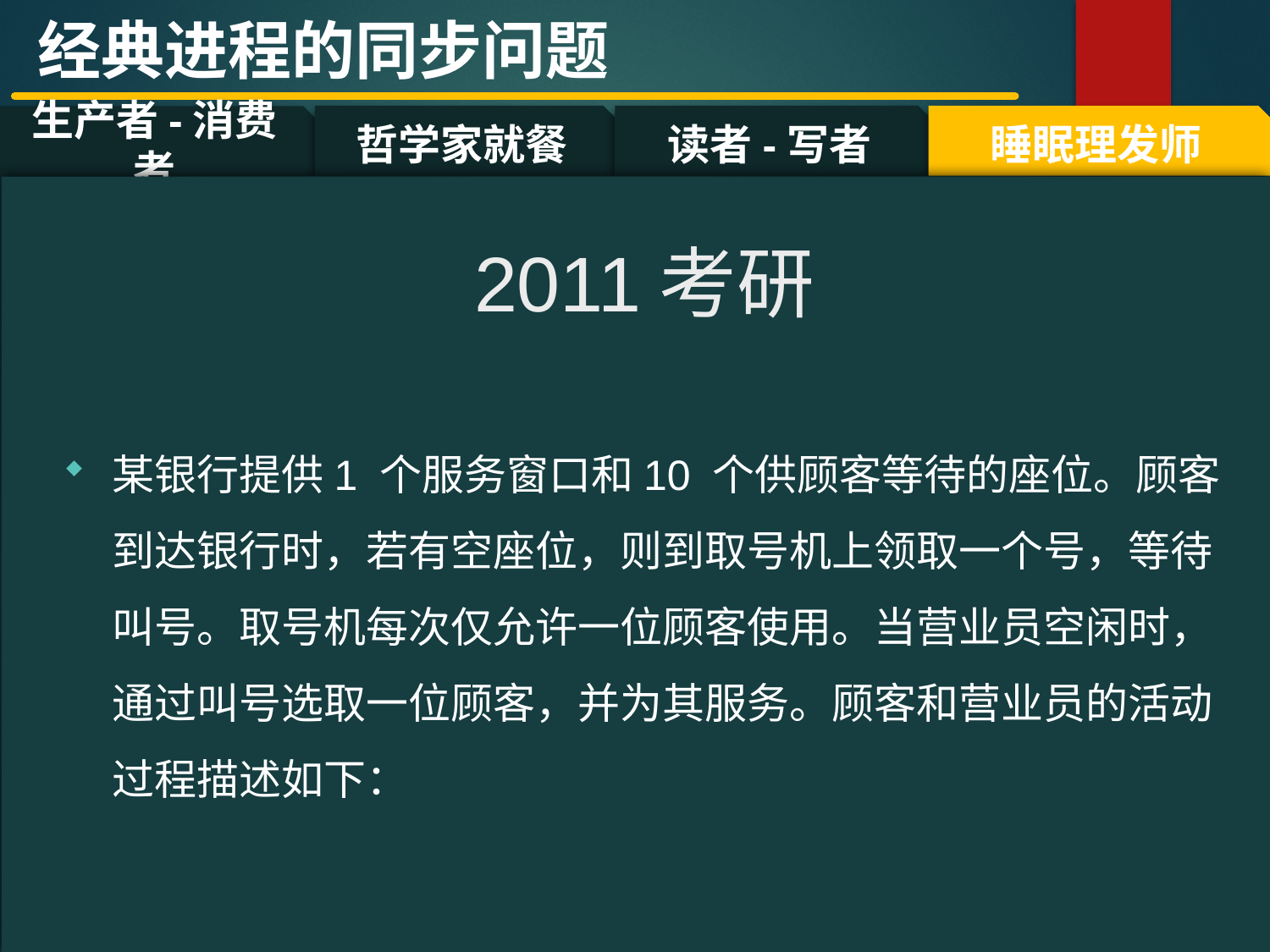

经典进程的同步问题
哲学家就餐
读者-写者
睡眠理发师
生产者-消费者
#
2011考研
某银行提供1 个服务窗口和10 个供顾客等待的座位。顾客到达银行时，若有空座位，则到取号机上领取一个号，等待叫号。取号机每次仅允许一位顾客使用。当营业员空闲时，通过叫号选取一位顾客，并为其服务。顾客和营业员的活动过程描述如下：